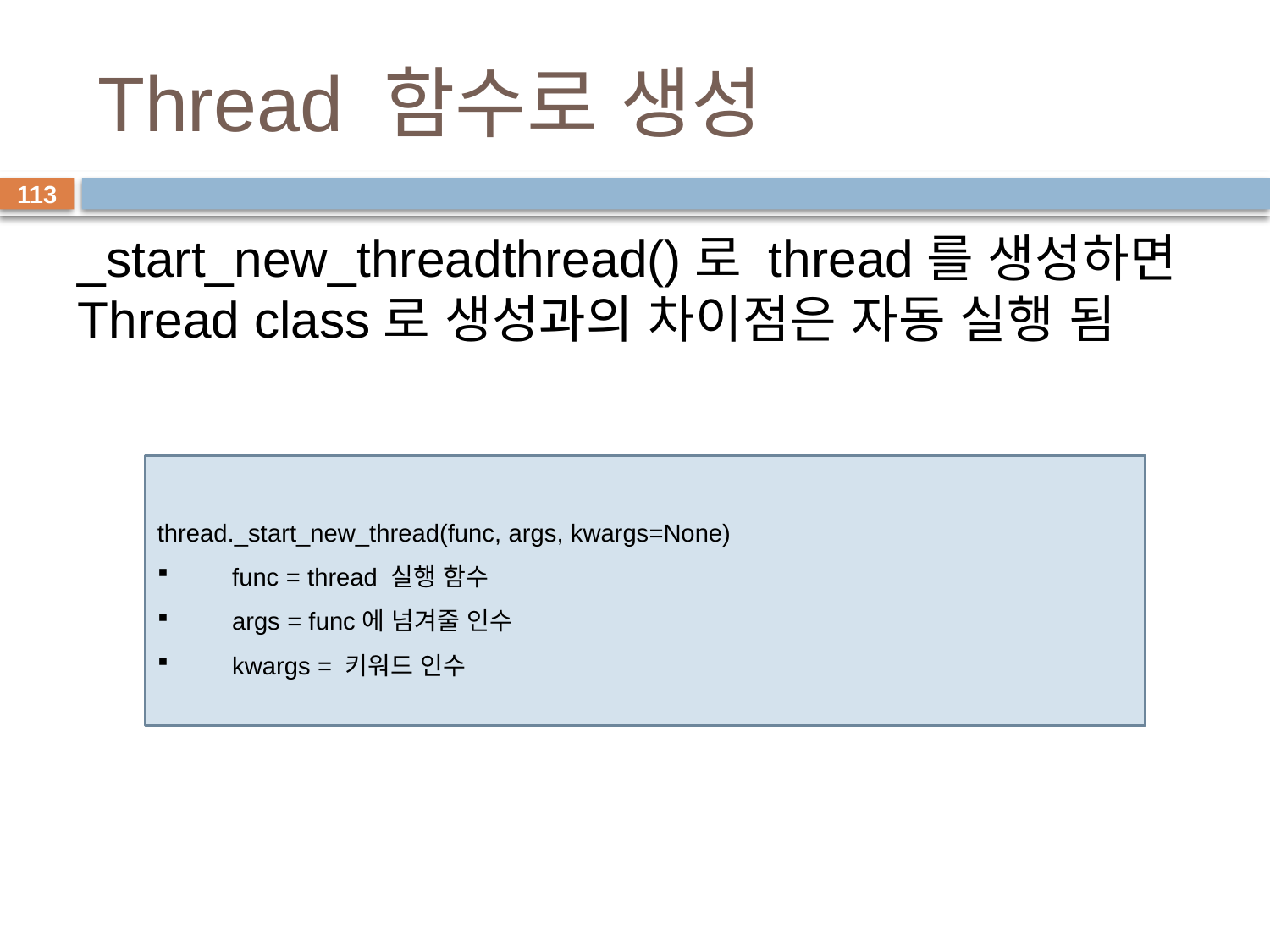

# Thread 함수로 생성
113
_start_new_threadthread()로 thread를 생성하면 Thread class로 생성과의 차이점은 자동 실행 됨
thread._start_new_thread(func, args, kwargs=None)
     func = thread 실행 함수
     args = func에 넘겨줄 인수
     kwargs = 키워드 인수